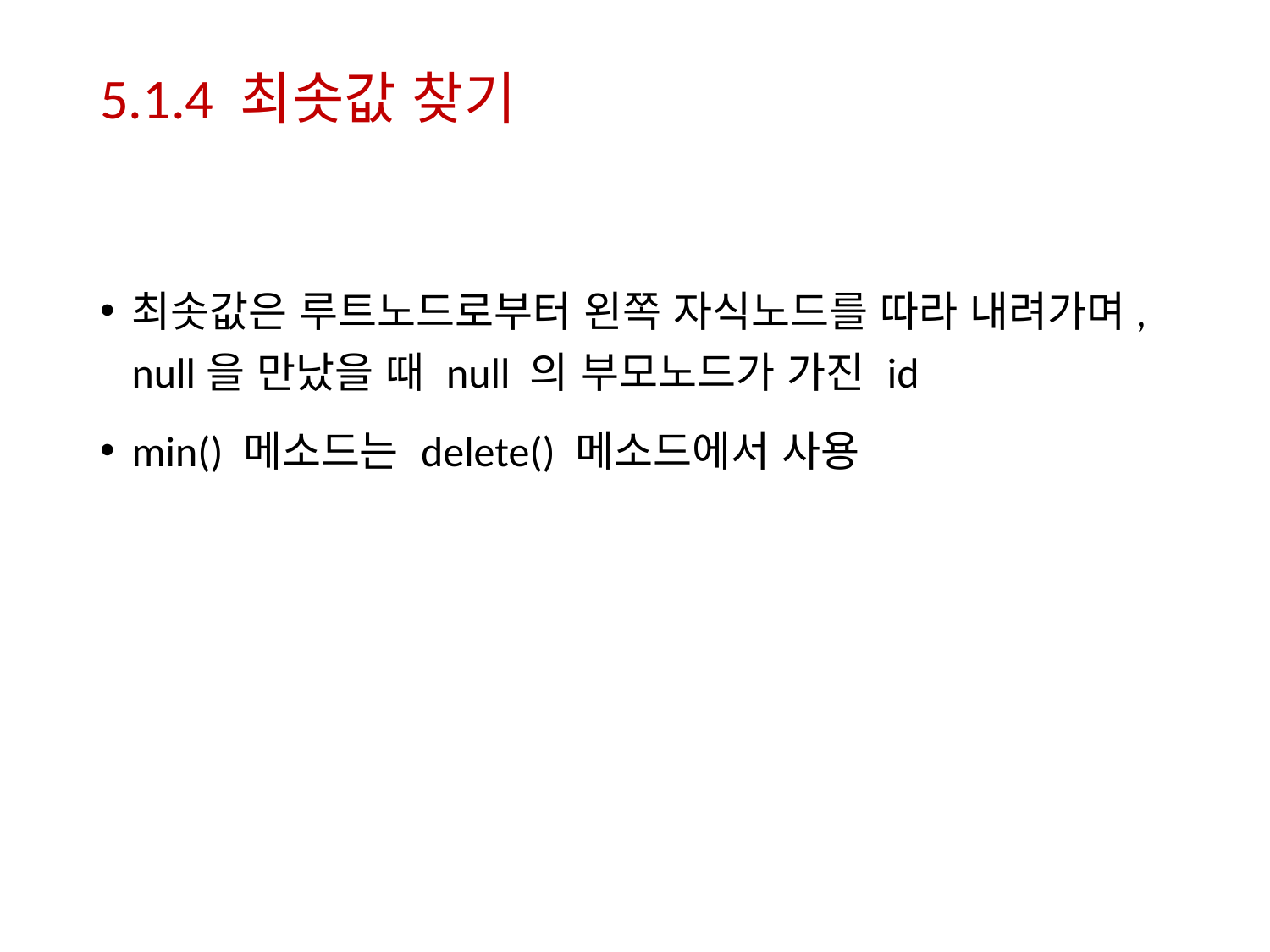

# 5.1.4 최솟값 찾기
최솟값은 루트노드로부터 왼쪽 자식노드를 따라 내려가며, null을 만났을 때 null 의 부모노드가 가진 id
min() 메소드는 delete() 메소드에서 사용